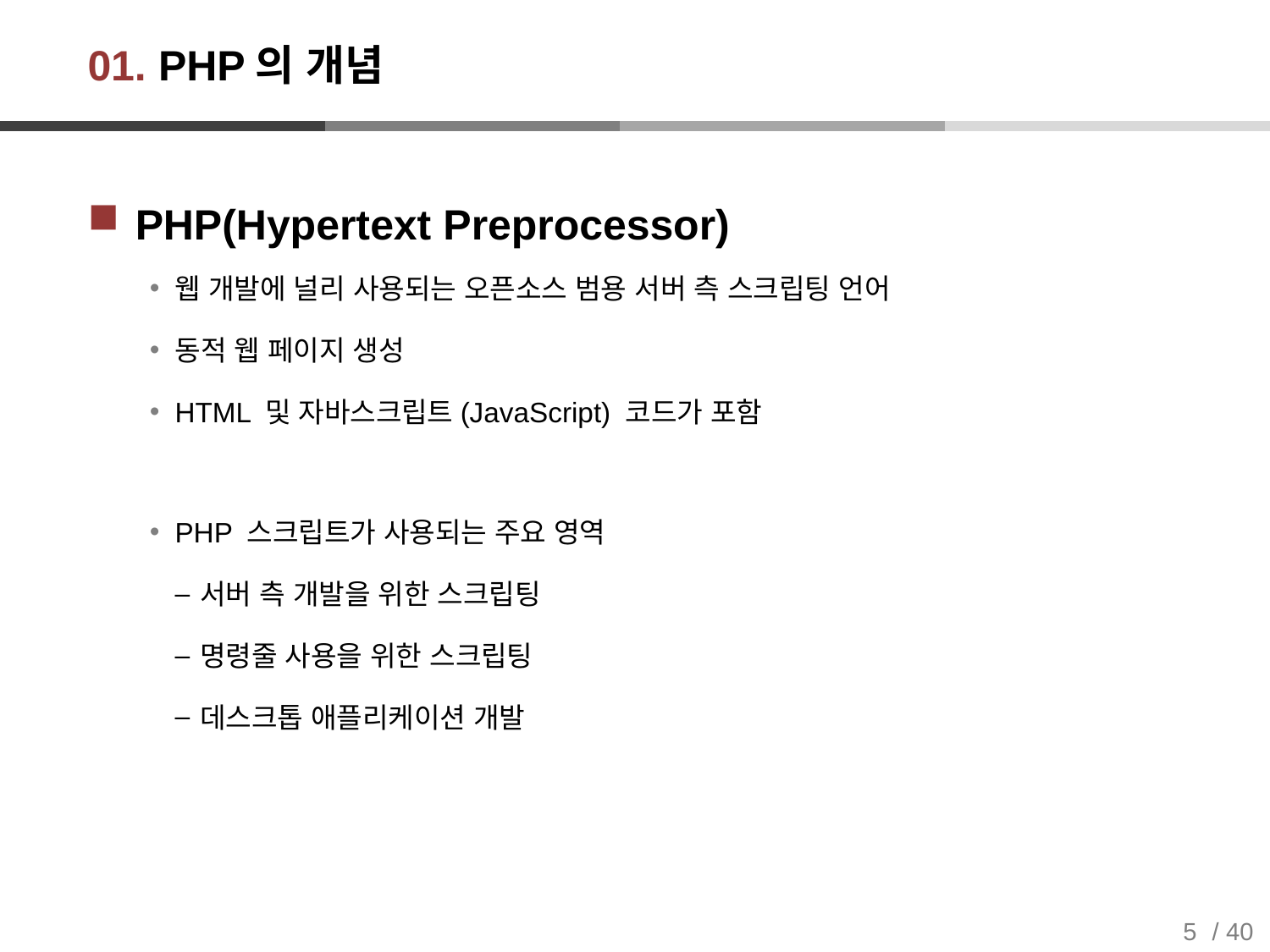

# 01. PHP의 개념
PHP(Hypertext Preprocessor)
웹 개발에 널리 사용되는 오픈소스 범용 서버 측 스크립팅 언어
동적 웹 페이지 생성
HTML 및 자바스크립트(JavaScript) 코드가 포함

PHP 스크립트가 사용되는 주요 영역
서버 측 개발을 위한 스크립팅
명령줄 사용을 위한 스크립팅
데스크톱 애플리케이션 개발